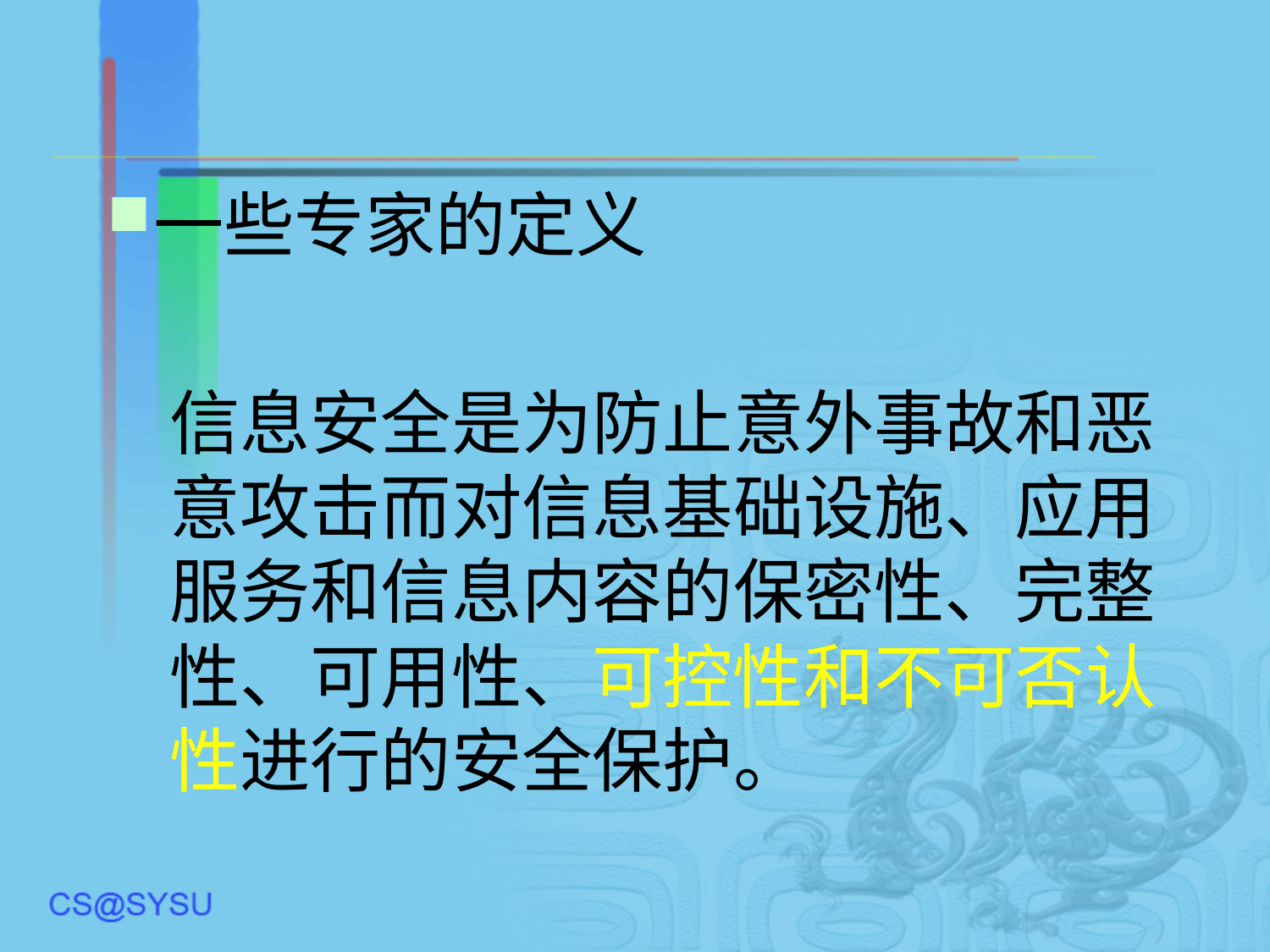

一些专家的定义

信息安全是为防止意外事故和恶意攻击而对信息基础设施、应用服务和信息内容的保密性、完整性、可用性、可控性和不可否认性进行的安全保护。

12